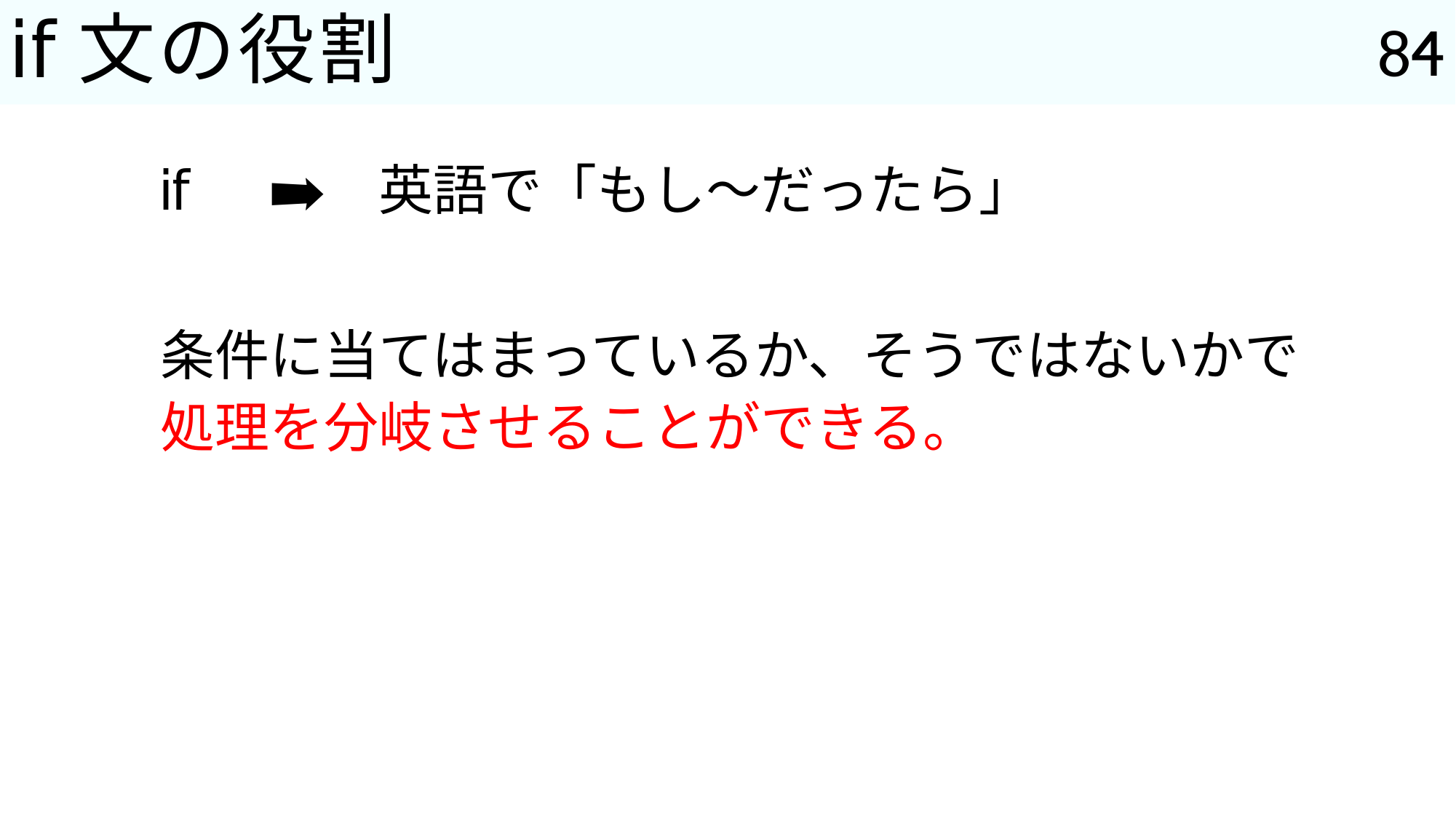

84
# if文の役割
if	➡	英語で「もし～だったら」

条件に当てはまっているか、そうではないかで
処理を分岐させることができる。